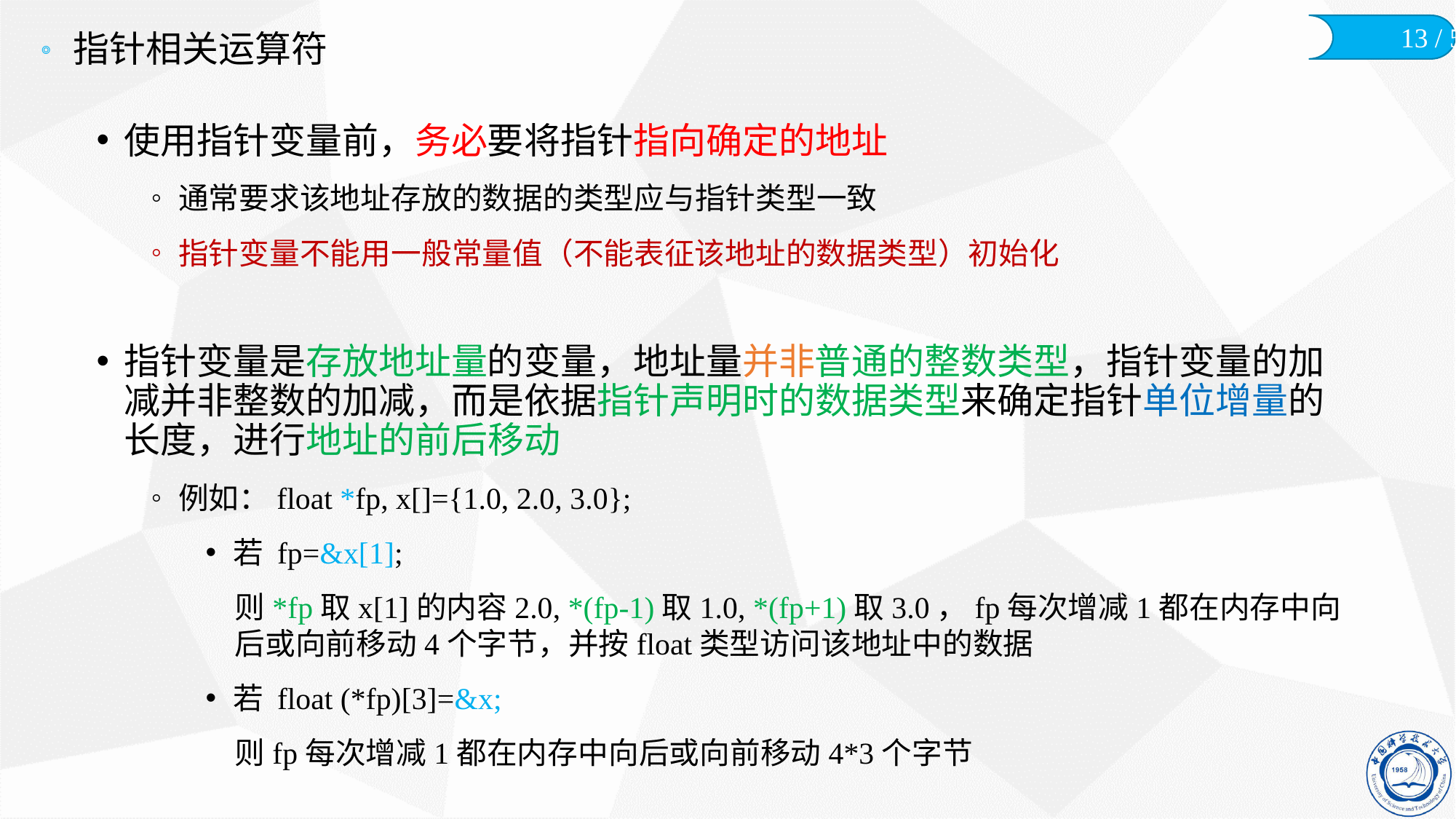

# 指针相关运算符
使用指针变量前，务必要将指针指向确定的地址
通常要求该地址存放的数据的类型应与指针类型一致
指针变量不能用一般常量值（不能表征该地址的数据类型）初始化

指针变量是存放地址量的变量，地址量并非普通的整数类型，指针变量的加减并非整数的加减，而是依据指针声明时的数据类型来确定指针单位增量的长度，进行地址的前后移动
例如：float *fp, x[]={1.0, 2.0, 3.0};
若 fp=&x[1];
则*fp取x[1]的内容2.0, *(fp-1)取1.0, *(fp+1)取3.0，fp每次增减1都在内存中向后或向前移动4个字节，并按float类型访问该地址中的数据
若 float (*fp)[3]=&x;
则fp每次增减1都在内存中向后或向前移动4*3个字节